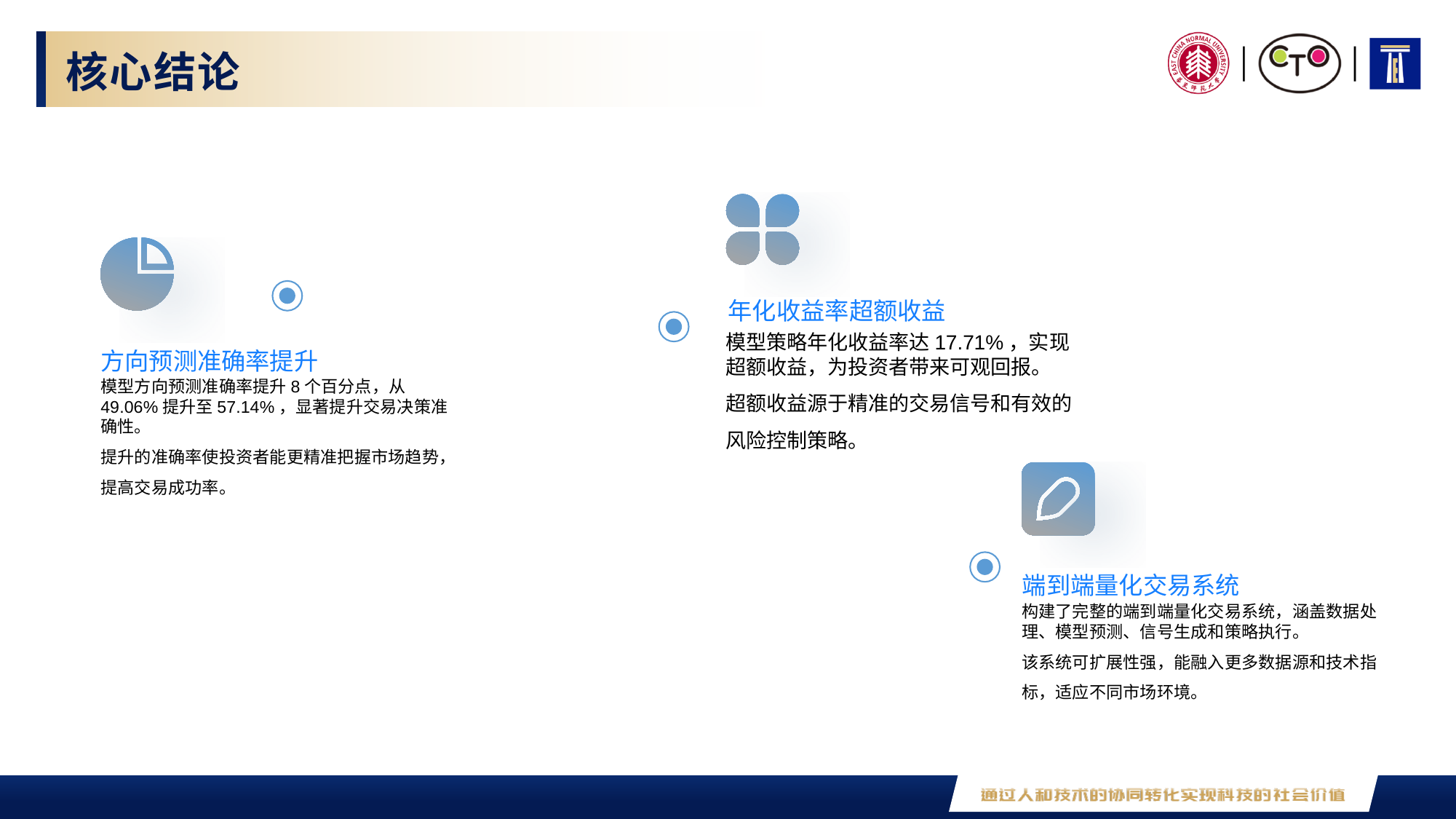

核心结论

年化收益率超额收益

模型策略年化收益率达17.71%，实现超额收益，为投资者带来可观回报。
超额收益源于精准的交易信号和有效的风险控制策略。
方向预测准确率提升
模型方向预测准确率提升8个百分点，从49.06%提升至57.14%，显著提升交易决策准确性。
提升的准确率使投资者能更精准把握市场趋势，提高交易成功率。

端到端量化交易系统
构建了完整的端到端量化交易系统，涵盖数据处理、模型预测、信号生成和策略执行。
该系统可扩展性强，能融入更多数据源和技术指标，适应不同市场环境。